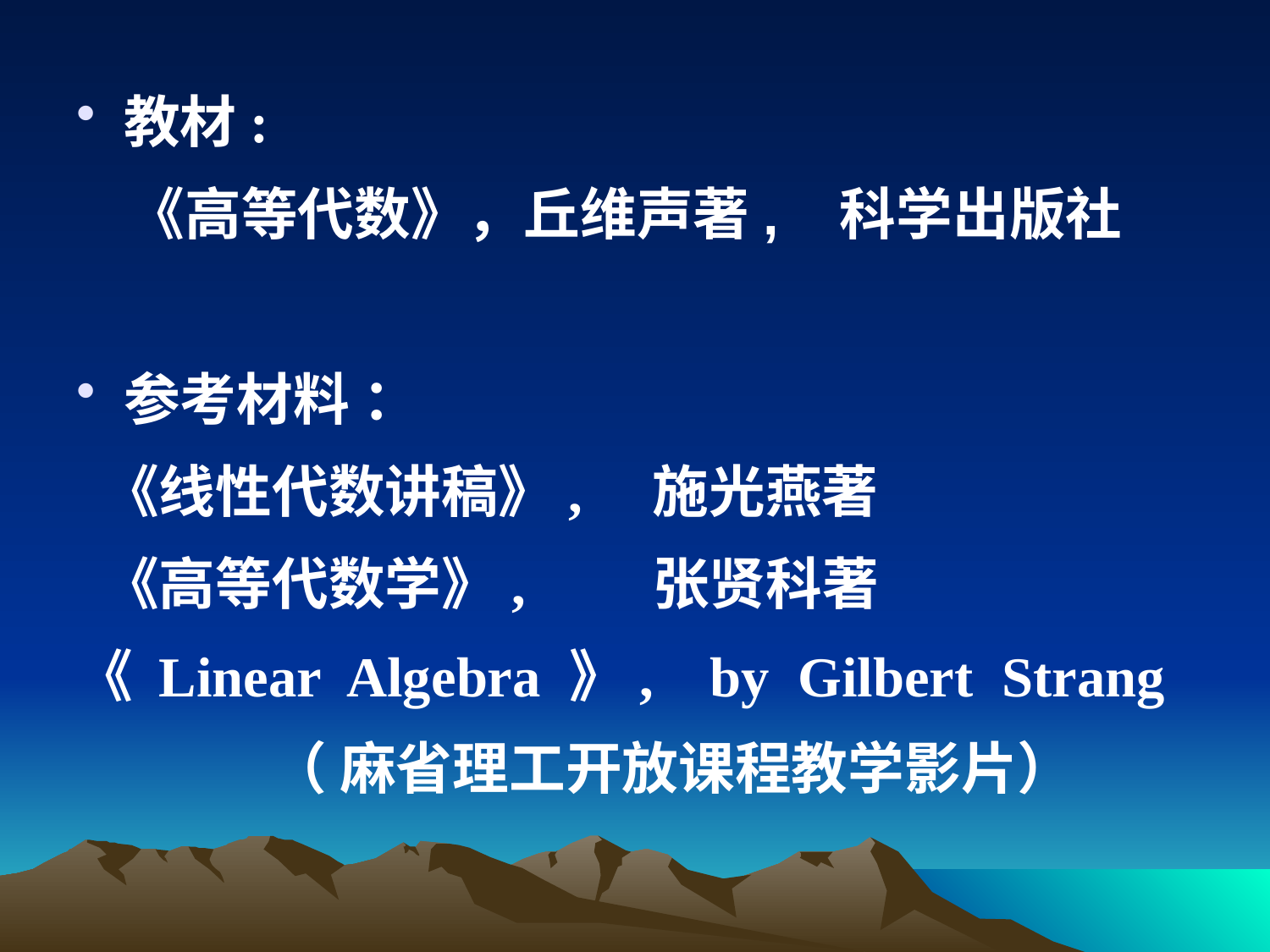

教材:
   《高等代数》，丘维声著,   科学出版社

参考材料 ：
 《线性代数讲稿》,    施光燕著
 《高等代数学》,        张贤科著
《 Linear  Algebra 》,    by  Gilbert  Strang
              （ 麻省理工开放课程教学影片）